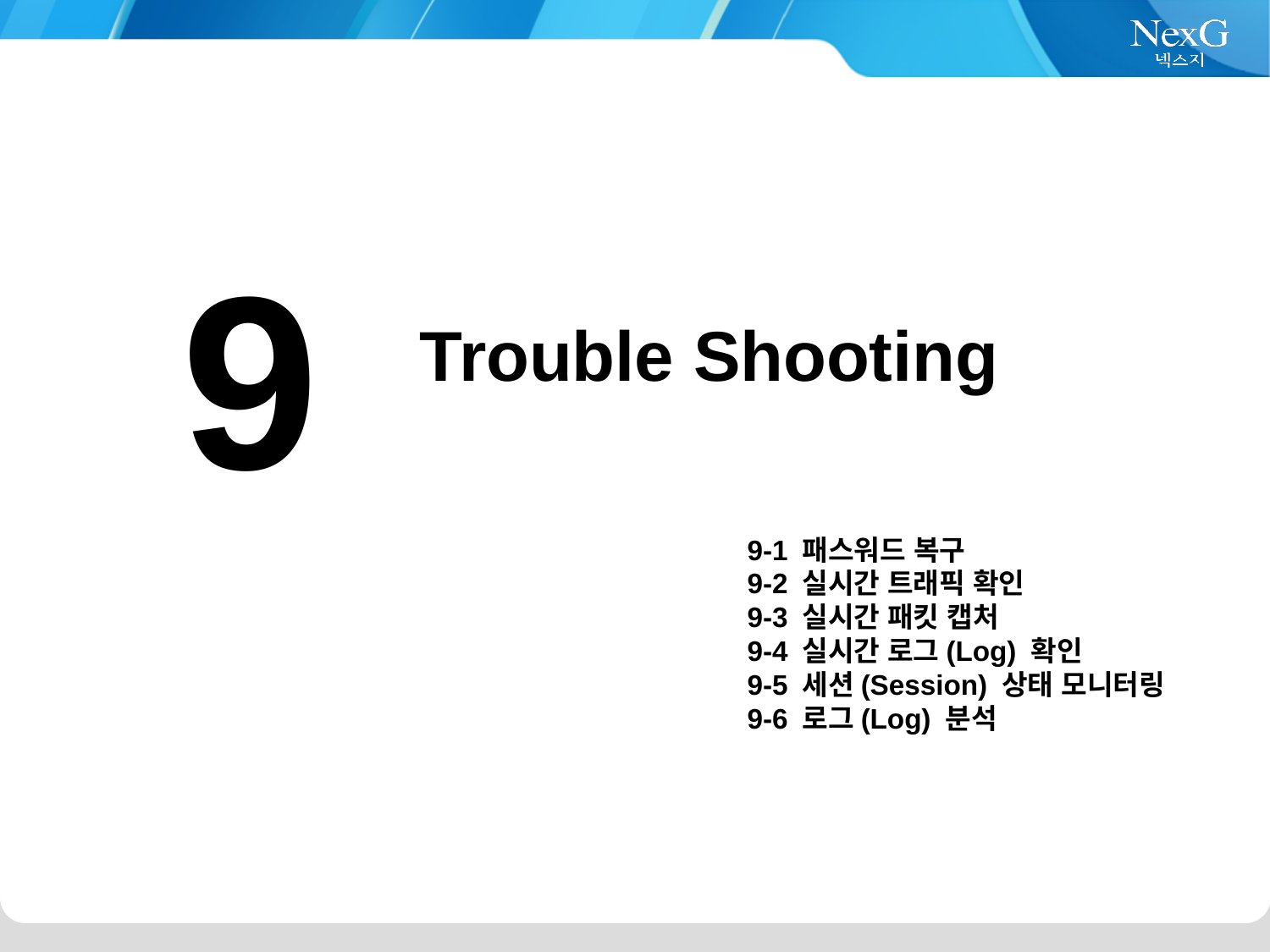

9
Trouble Shooting
9-1 패스워드 복구
9-2 실시간 트래픽 확인
9-3 실시간 패킷 캡처
9-4 실시간 로그(Log) 확인
9-5 세션(Session) 상태 모니터링
9-6 로그(Log) 분석